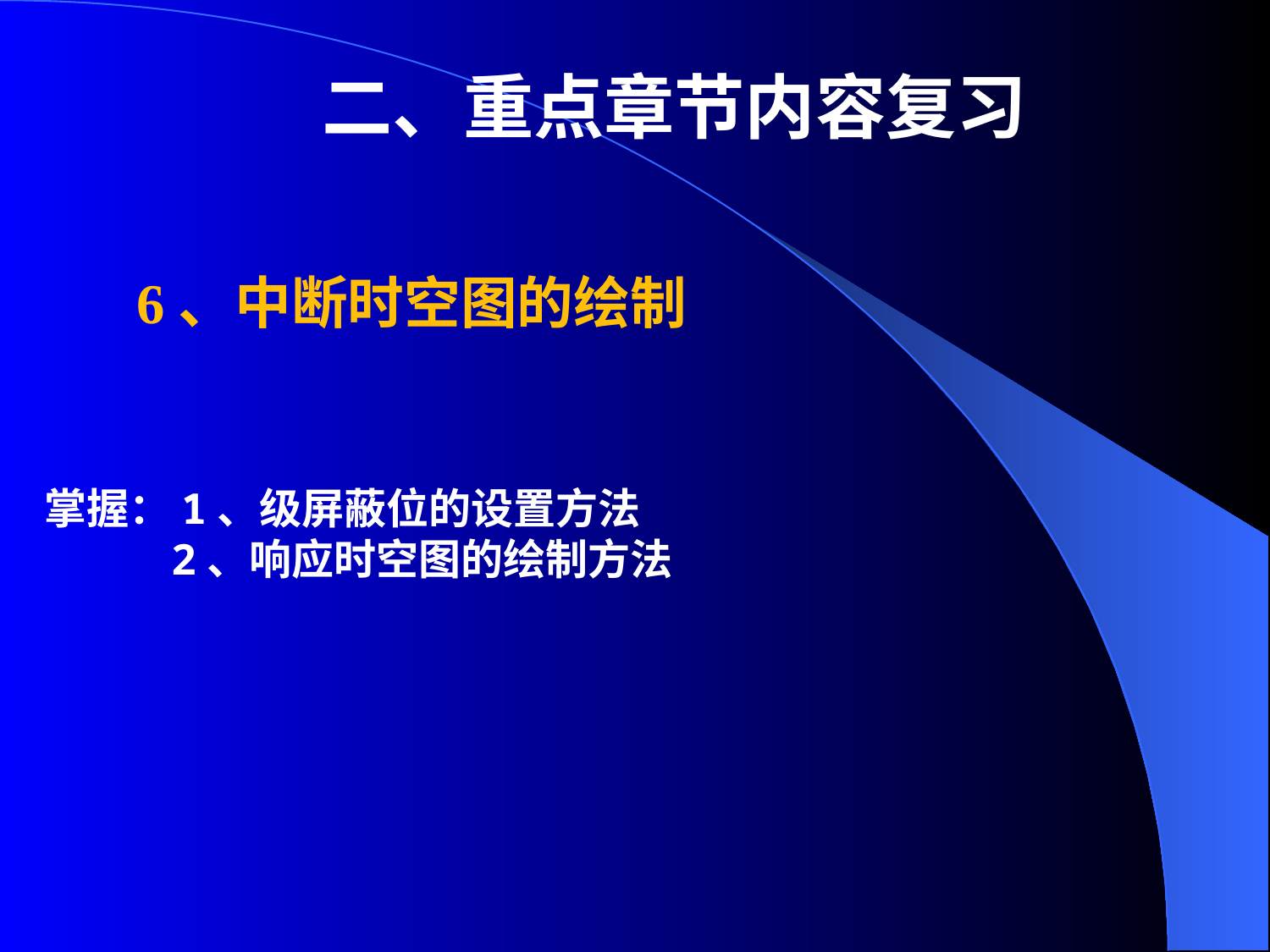

二、重点章节内容复习
6、中断时空图的绘制
掌握：1、级屏蔽位的设置方法
	2、响应时空图的绘制方法